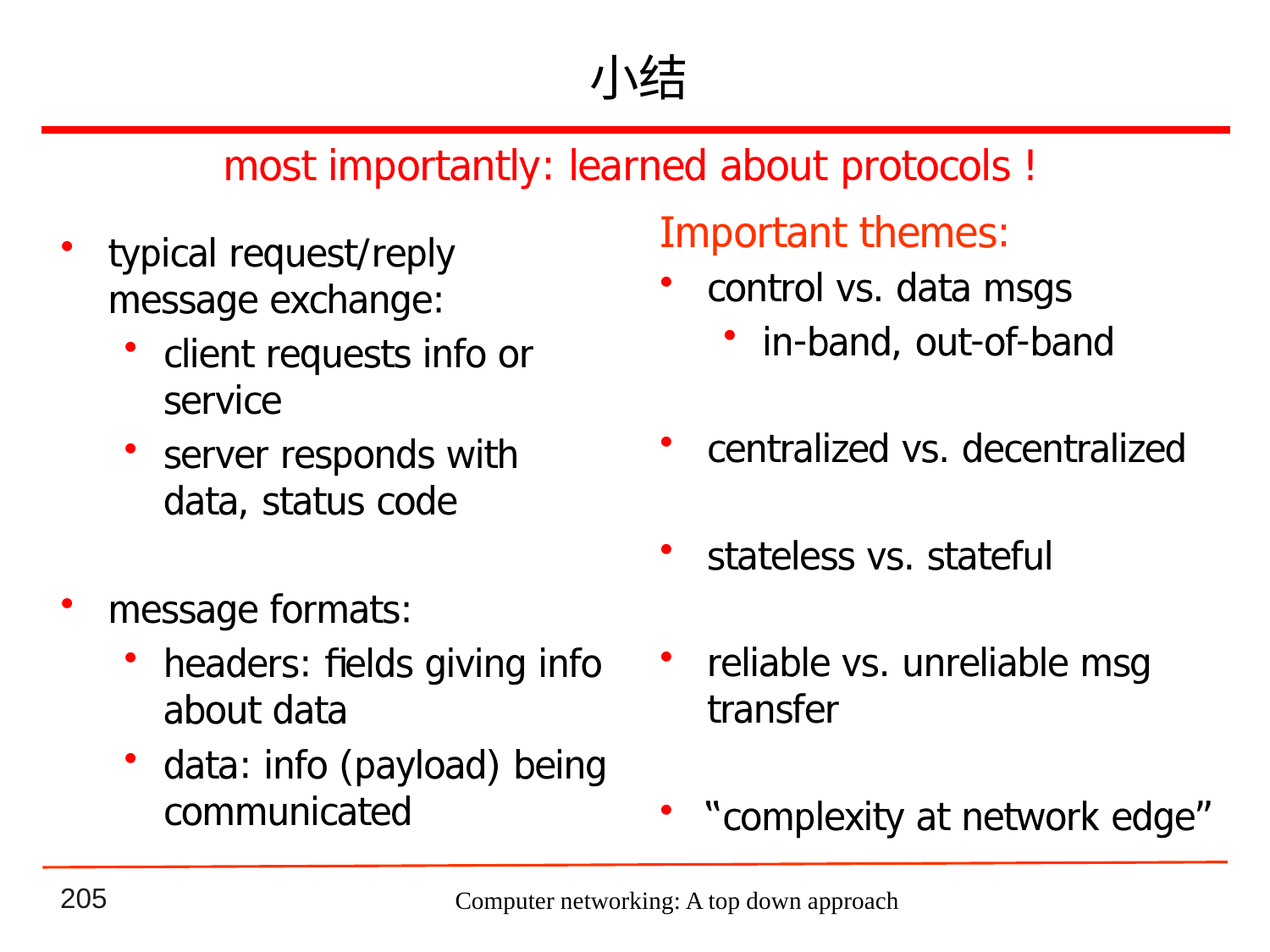

小结
most importantly: learned about protocols !
Important themes:
control vs. data msgs
in-band, out-of-band

centralized vs. decentralized

stateless vs. stateful

reliable vs. unreliable msg transfer

“complexity at network edge”
typical request/reply message exchange:
client requests info or service
server responds with data, status code

message formats:
headers: fields giving info about data
data: info (payload) being communicated
Computer networking: A top down approach